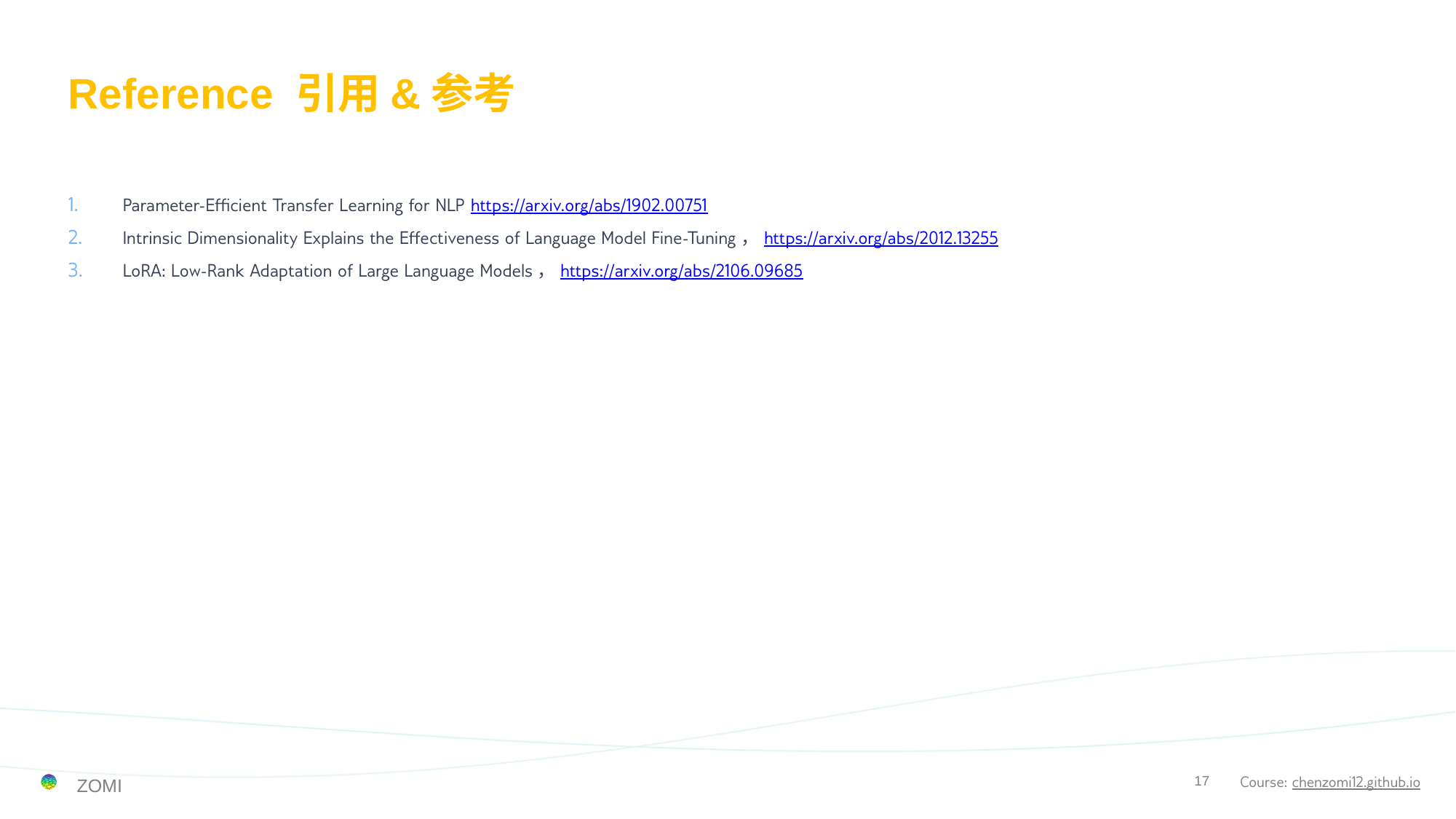

# Reference 引用&参考
Parameter-Efficient Transfer Learning for NLP https://arxiv.org/abs/1902.00751
Intrinsic Dimensionality Explains the Effectiveness of Language Model Fine-Tuning，https://arxiv.org/abs/2012.13255
LoRA: Low-Rank Adaptation of Large Language Models，https://arxiv.org/abs/2106.09685